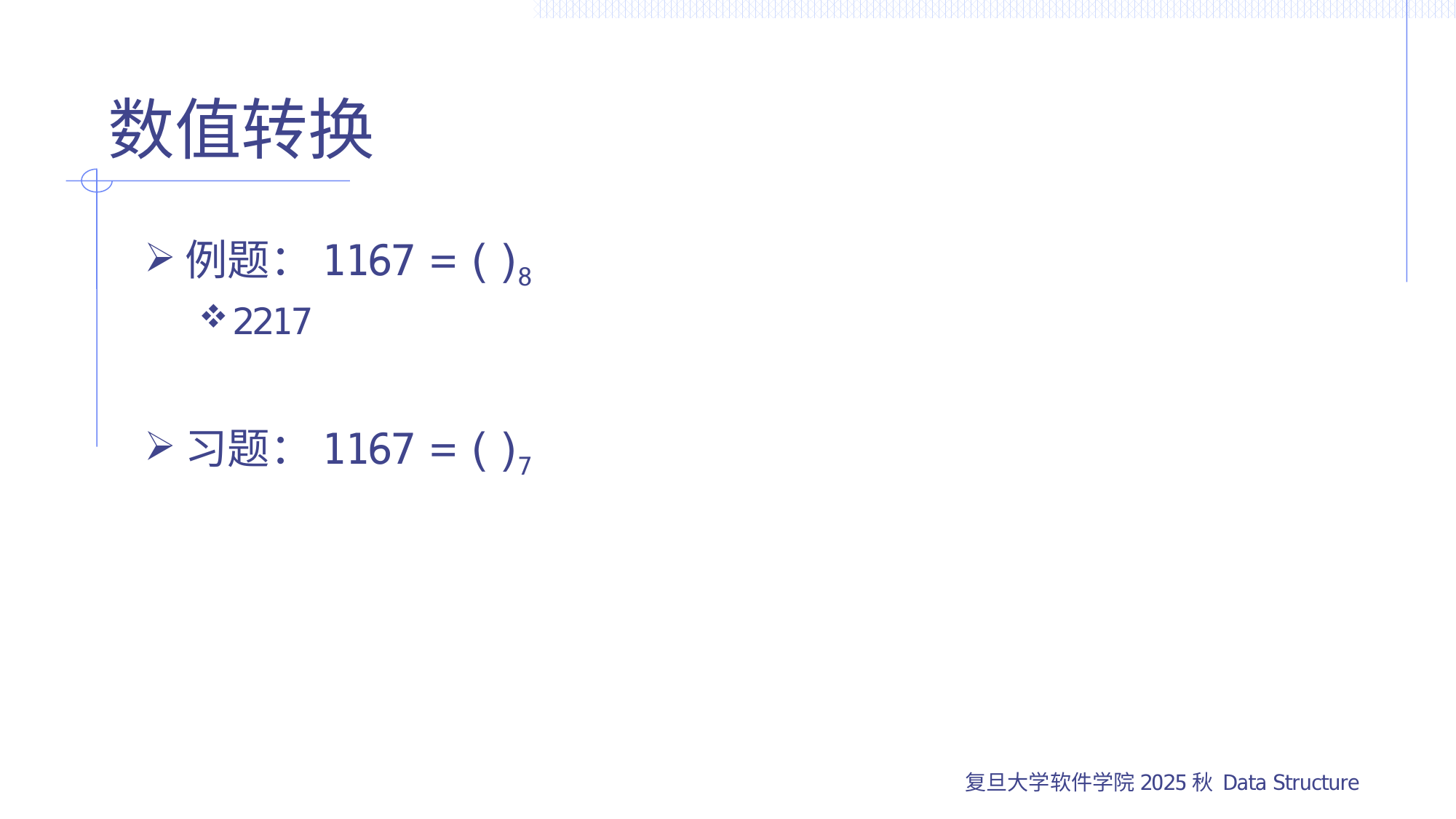

# 数值转换
例题：1167 = ( )8
2217

习题：1167 = ( )7